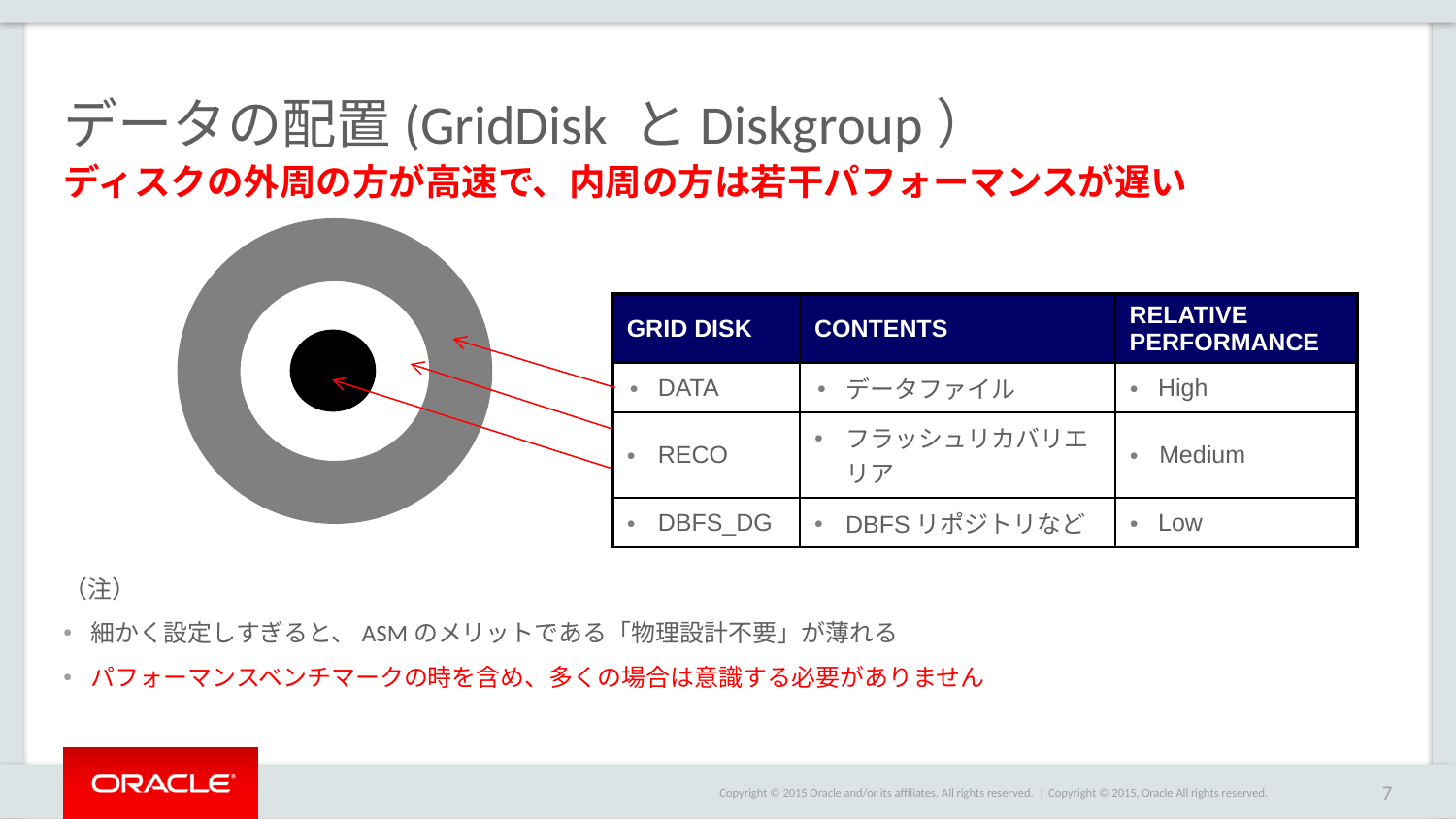

# データの配置(GridDisk とDiskgroup）
ディスクの外周の方が高速で、内周の方は若干パフォーマンスが遅い

| GRID DISK | CONTENTS | RELATIVE PERFORMANCE |
| --- | --- | --- |
| DATA | データファイル | High |
| RECO | フラッシュリカバリエリア | Medium |
| DBFS\_DG | DBFSリポジトリなど | Low |

（注）
細かく設定しすぎると、ASMのメリットである「物理設計不要」が薄れる
パフォーマンスベンチマークの時を含め、多くの場合は意識する必要がありません
Copyright © 2015, Oracle All rights reserved.
7